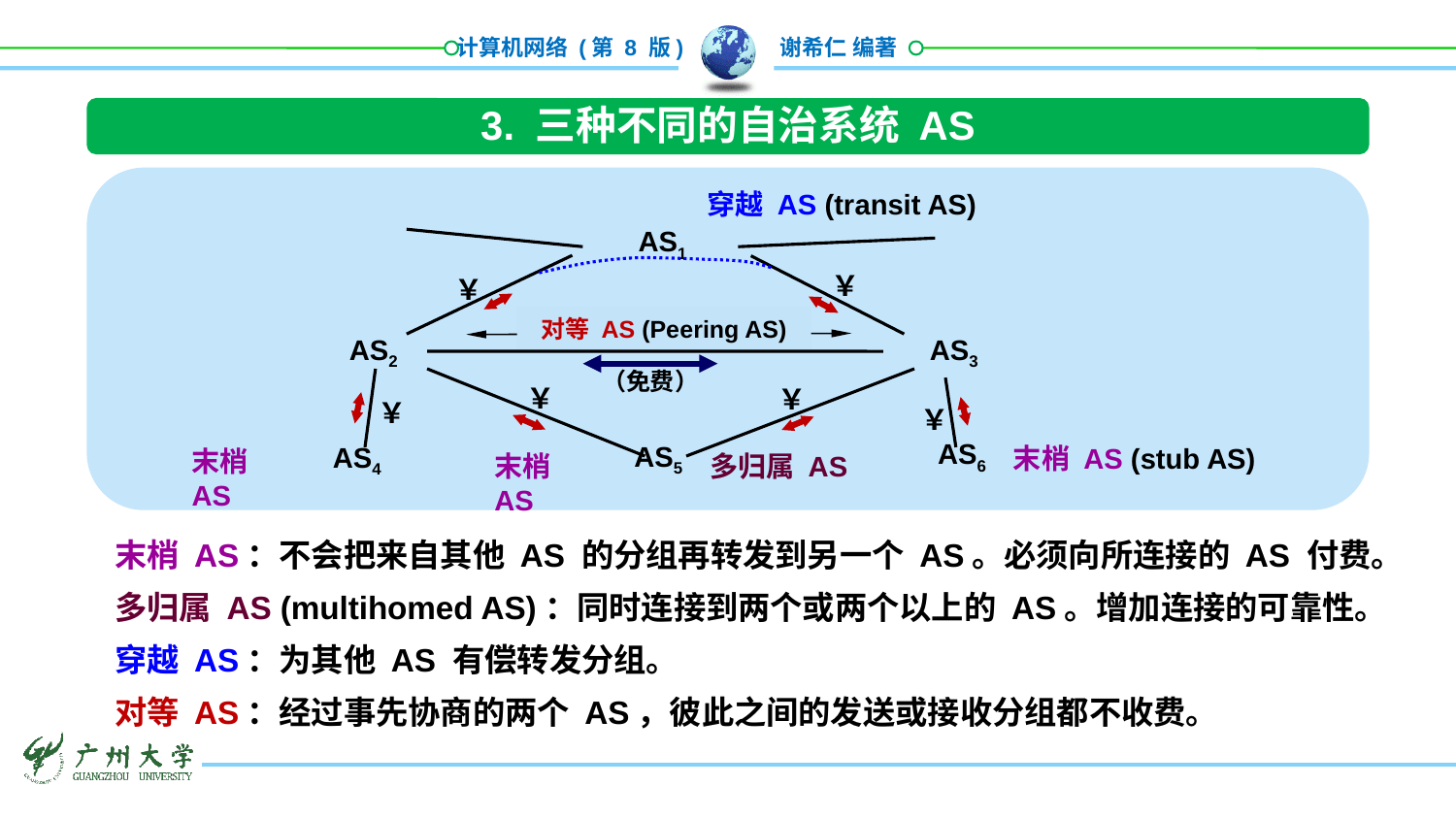

3. 三种不同的自治系统 AS

穿越 AS (transit AS)

AS1

￥
￥
对等 AS (Peering AS)

AS2
AS3

（免费）

￥
￥

￥
￥
AS6

AS5
AS4
末梢 AS (stub AS)
末梢 AS
多归属 AS
末梢 AS
末梢 AS：不会把来自其他 AS 的分组再转发到另一个 AS。必须向所连接的 AS 付费。
多归属 AS (multihomed AS)：同时连接到两个或两个以上的 AS。增加连接的可靠性。
穿越 AS：为其他 AS 有偿转发分组。
对等 AS：经过事先协商的两个 AS，彼此之间的发送或接收分组都不收费。